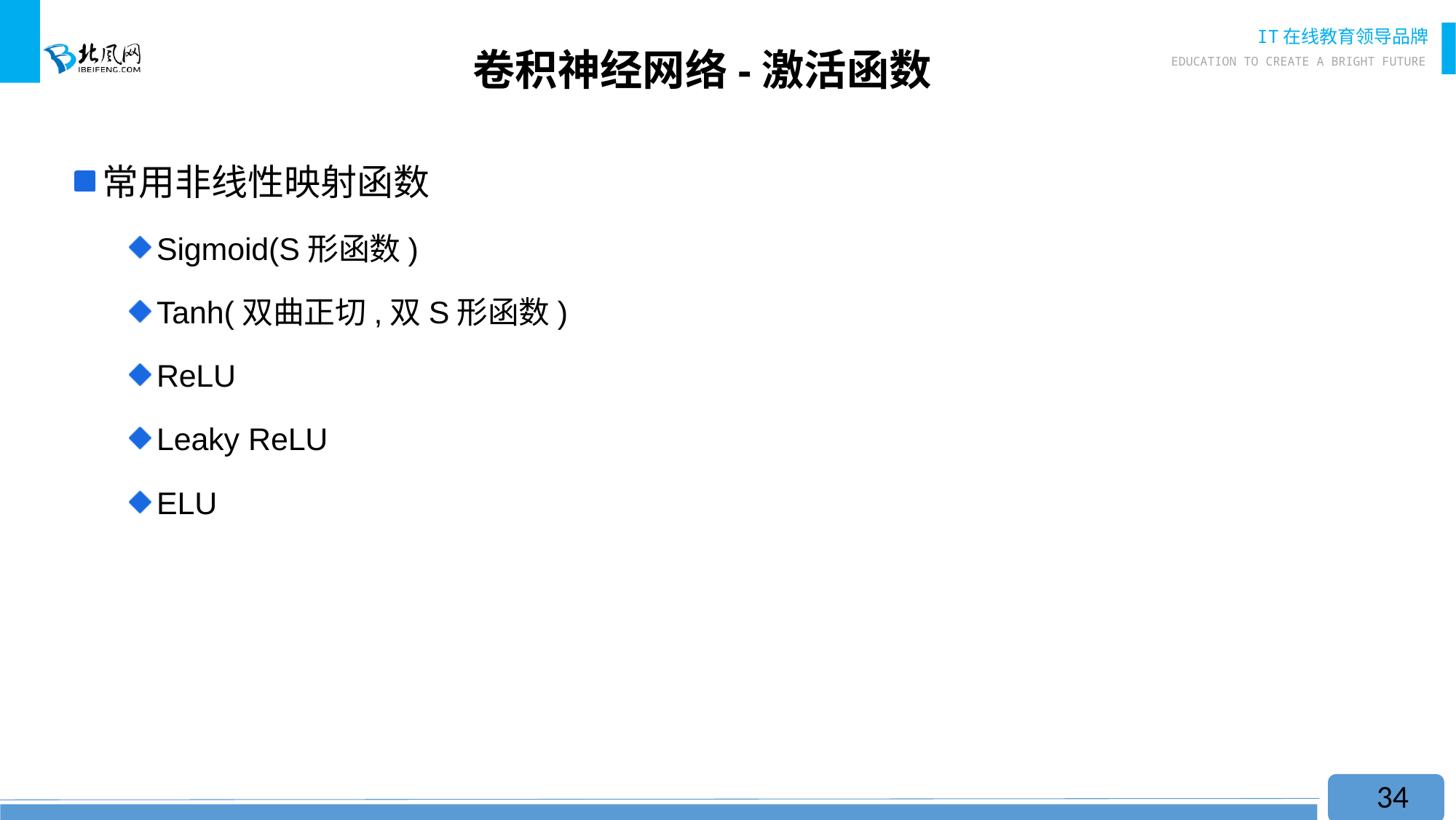

卷积神经网络-激活函数
常用非线性映射函数
Sigmoid(S形函数)
Tanh(双曲正切,双S形函数)
ReLU
Leaky ReLU
ELU